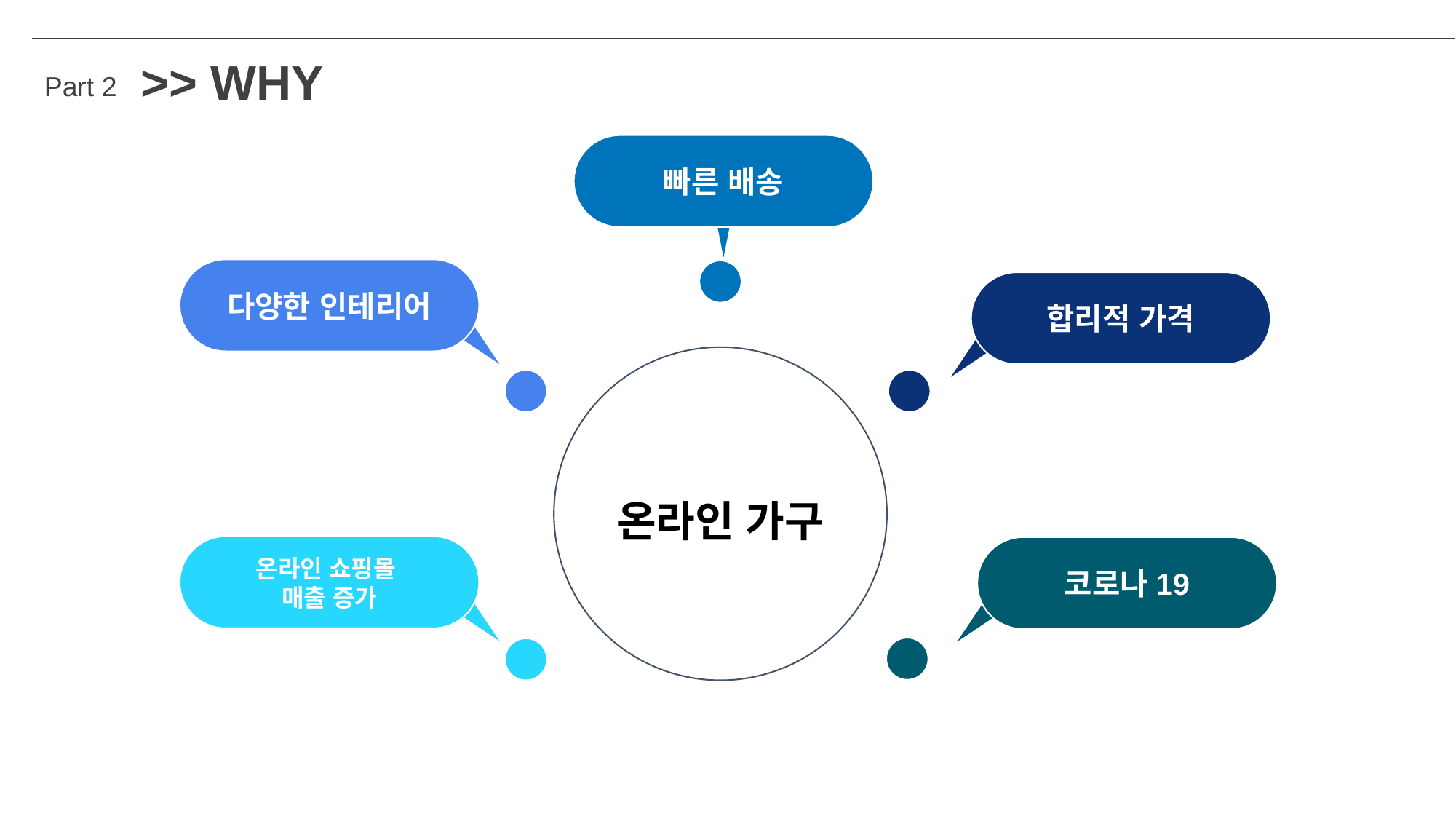

>> WHY
Part 2
빠른 배송

다양한 인테리어

합리적 가격

온라인 가구
온라인 쇼핑몰
매출 증가

코로나19